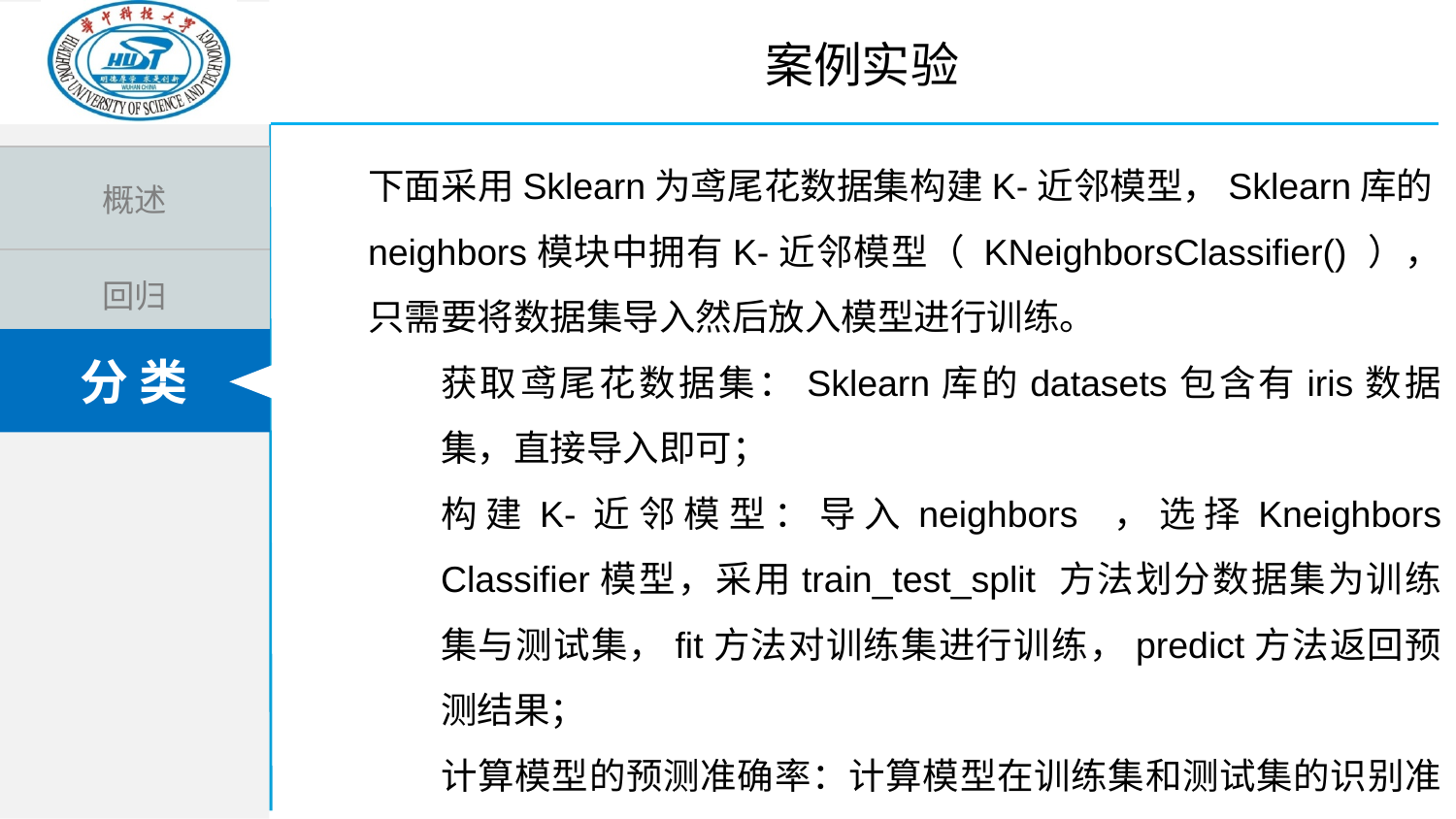

案例实验
下面采用Sklearn为鸢尾花数据集构建K-近邻模型，Sklearn库的neighbors模块中拥有K-近邻模型（ KNeighborsClassifier() ），只需要将数据集导入然后放入模型进行训练。
获取鸢尾花数据集：Sklearn库的datasets包含有iris数据集，直接导入即可；
构建K-近邻模型：导入neighbors ，选择Kneighbors Classifier模型，采用train_test_split 方法划分数据集为训练集与测试集，fit方法对训练集进行训练，predict方法返回预测结果；
计算模型的预测准确率：计算模型在训练集和测试集的识别准确率